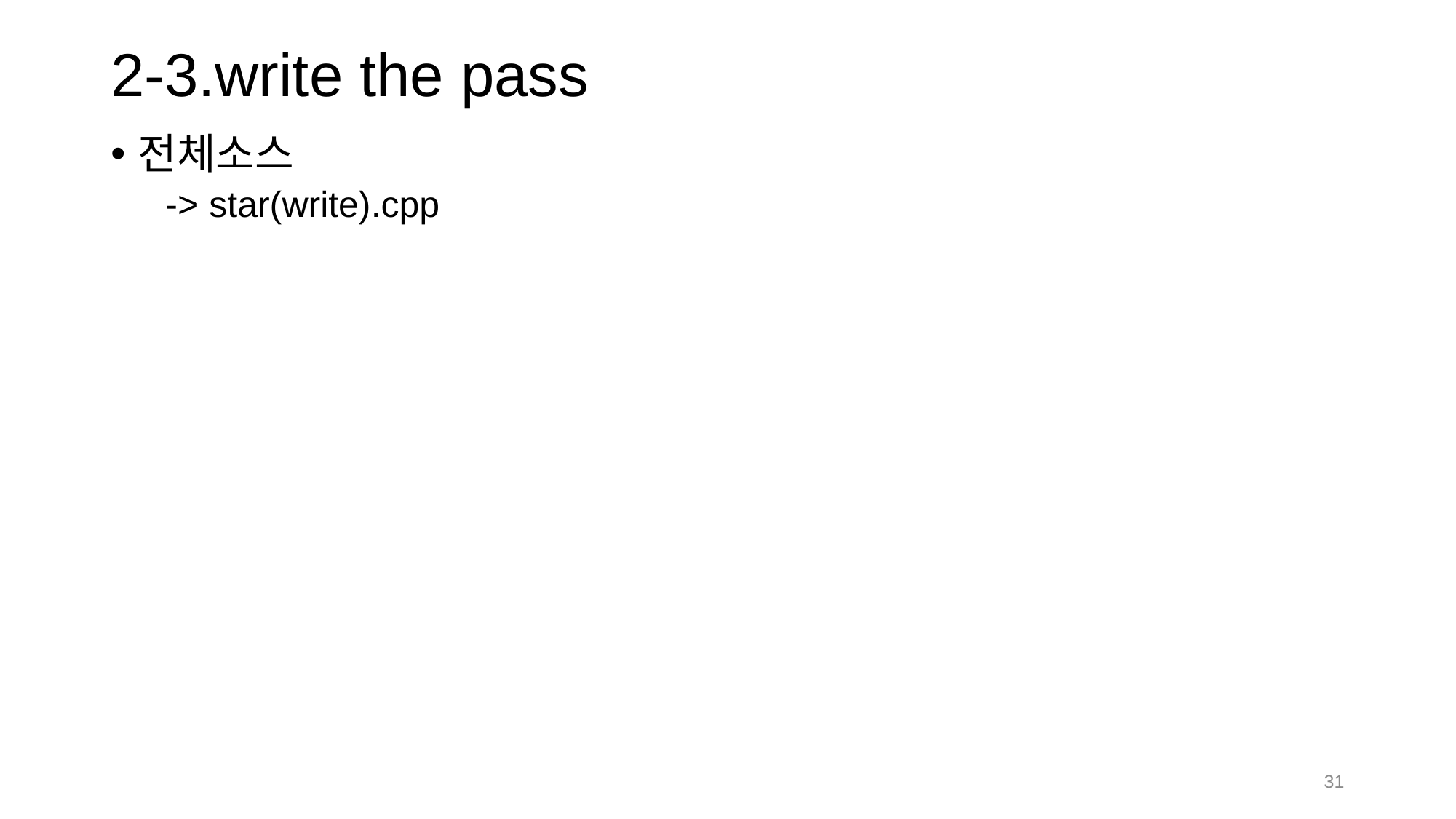

# 2-3.write the pass
전체소스
-> star(write).cpp
31